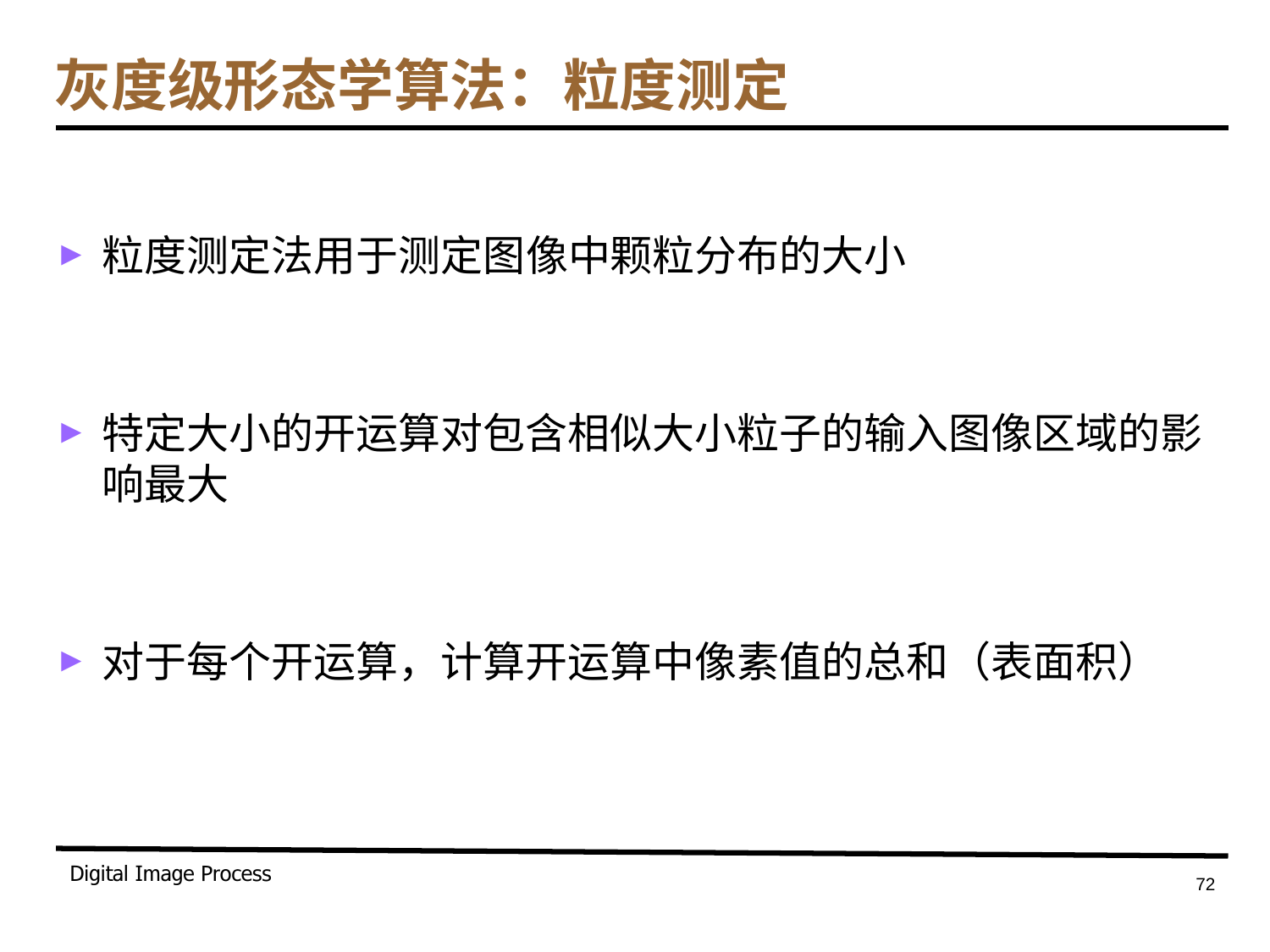

# 灰度级形态学算法：粒度测定
粒度测定法用于测定图像中颗粒分布的大小

特定大小的开运算对包含相似大小粒子的输入图像区域的影响最大

对于每个开运算，计算开运算中像素值的总和（表面积）

Digital Image Process
72